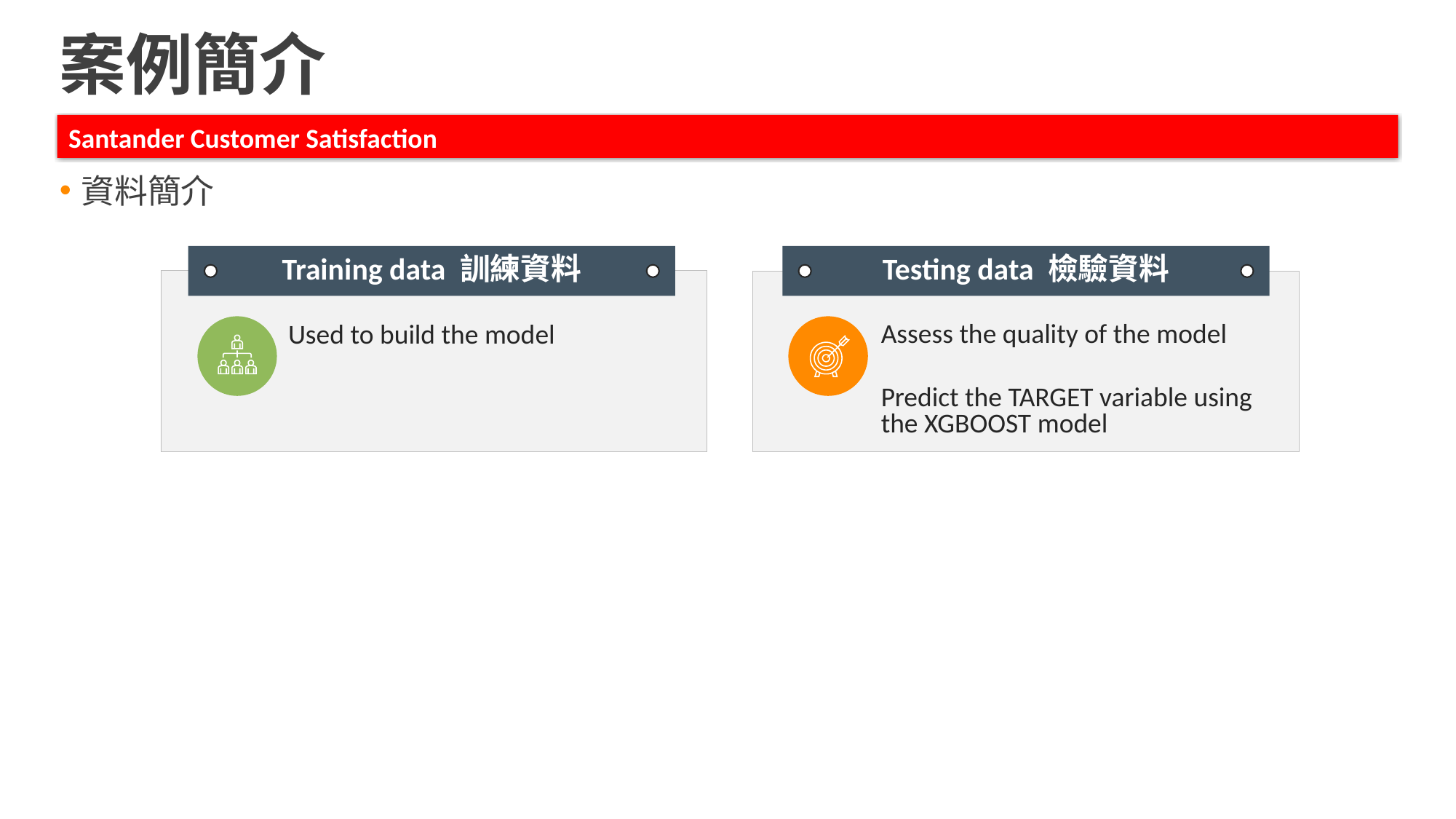

案例簡介

Santander Customer Satisfaction
資料簡介

Training data 訓練資料
Testing data 檢驗資料

Assess the quality of the model

Predict the TARGET variable using the XGBOOST model
Used to build the model